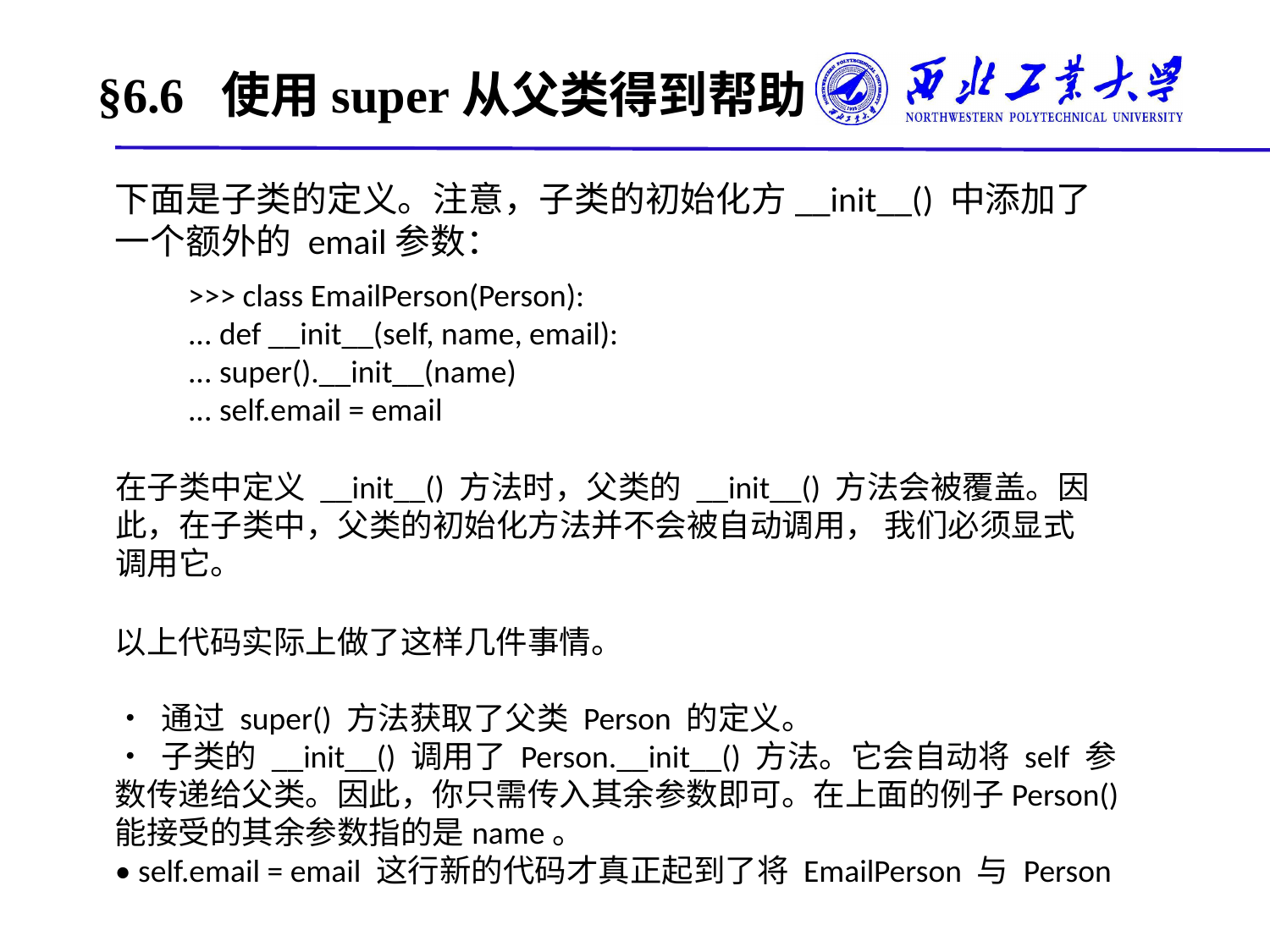

# §6.6  使用super从父类得到帮助
下面是子类的定义。注意，子类的初始化方__init__() 中添加了一个额外的 email参数：

>>> class EmailPerson(Person):
... def __init__(self, name, email):
... super().__init__(name)
... self.email = email
在子类中定义 __init__() 方法时，父类的 __init__() 方法会被覆盖。因此，在子类中，父类的初始化方法并不会被自动调用， 我们必须显式调用它。
以上代码实际上做了这样几件事情。

• 通过 super() 方法获取了父类 Person 的定义。
• 子类的 __init__() 调用了 Person.__init__() 方法。它会自动将 self 参数传递给父类。因此，你只需传入其余参数即可。在上面的例子Person() 能接受的其余参数指的是name。
• self.email = email 这行新的代码才真正起到了将 EmailPerson 与 Person